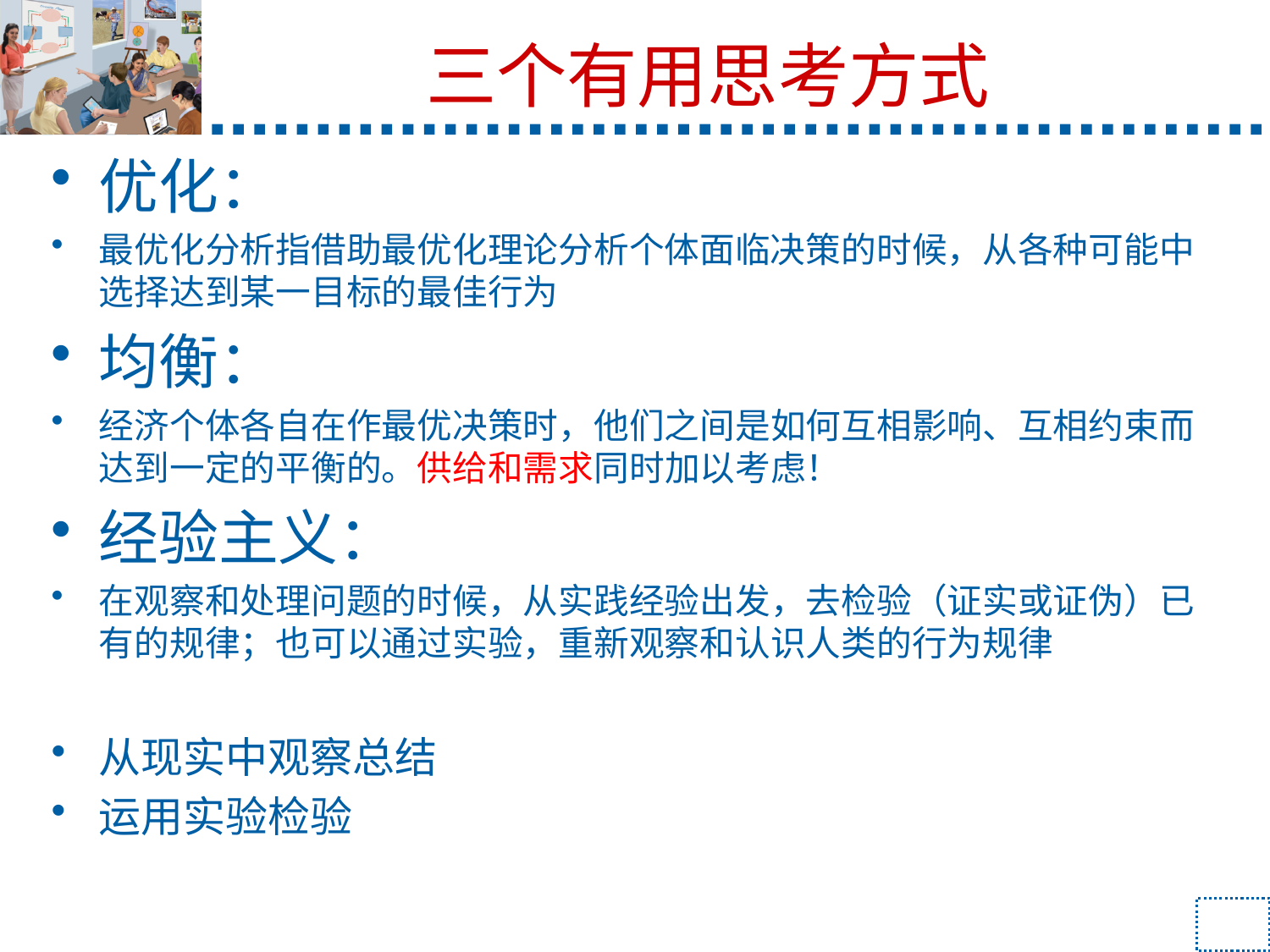

# 三个有用思考方式
优化：
最优化分析指借助最优化理论分析个体面临决策的时候，从各种可能中选择达到某一目标的最佳行为
均衡：
经济个体各自在作最优决策时，他们之间是如何互相影响、互相约束而达到一定的平衡的。供给和需求同时加以考虑！
经验主义：
在观察和处理问题的时候，从实践经验出发，去检验（证实或证伪）已有的规律；也可以通过实验，重新观察和认识人类的行为规律

从现实中观察总结
运用实验检验

25